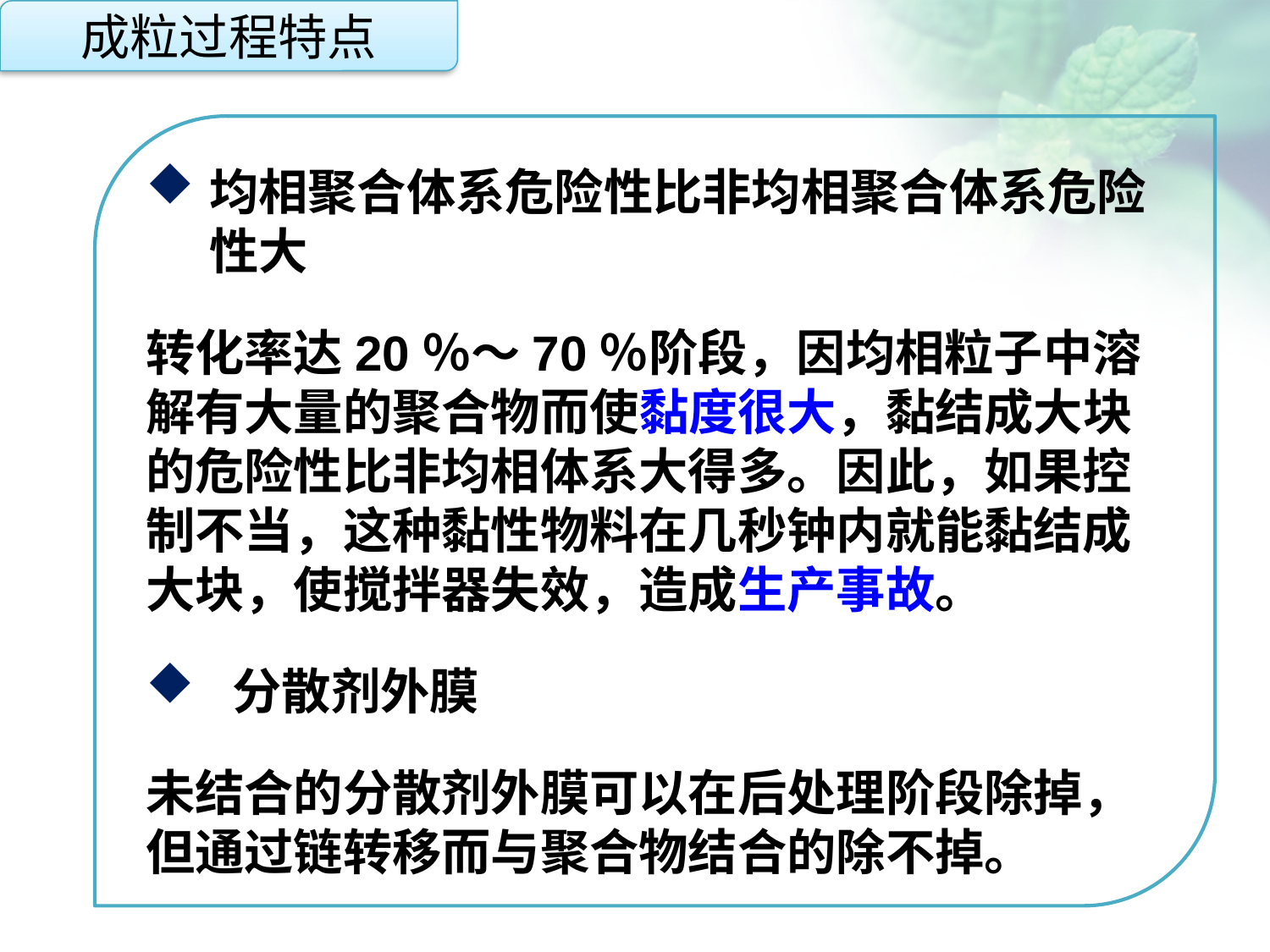

成粒过程特点
均相聚合体系危险性比非均相聚合体系危险性大
转化率达20％～70％阶段，因均相粒子中溶解有大量的聚合物而使黏度很大，黏结成大块的危险性比非均相体系大得多。因此，如果控制不当，这种黏性物料在几秒钟内就能黏结成大块，使搅拌器失效，造成生产事故。
 分散剂外膜
未结合的分散剂外膜可以在后处理阶段除掉，但通过链转移而与聚合物结合的除不掉。
点击添加文本
点击添加文本
点击添加文本
点击添加文本